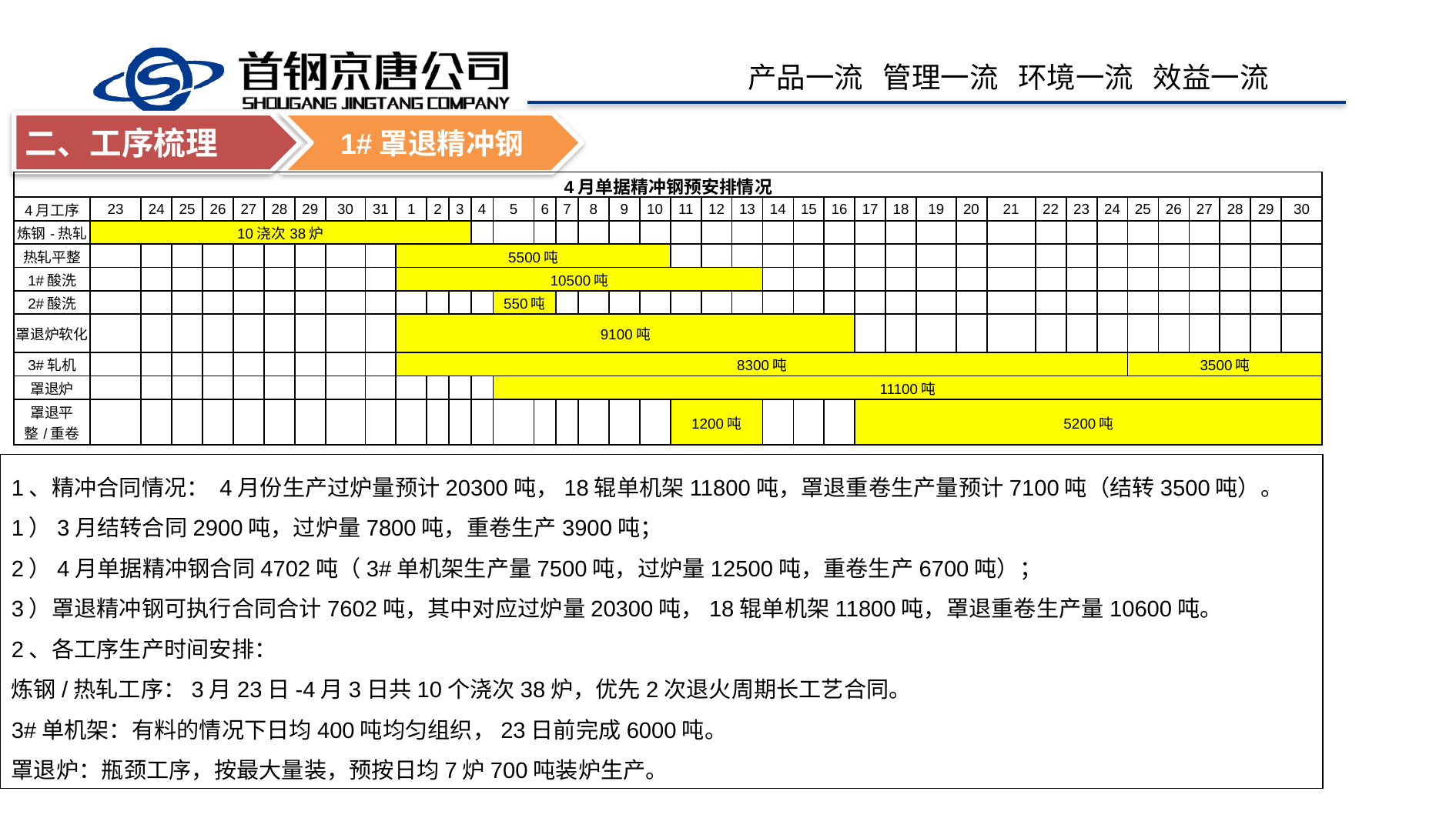

1#罩退精冲钢
二、工序梳理
| 4月单据精冲钢预安排情况 |  |  |  |  |  |  |  |  |  |  |  |  |  |  |  |  |  |  |  |  |  |  |  |  |  |  |  |  |  |  |  |  |  |  |  |  |  |  |  |
| --- | --- | --- | --- | --- | --- | --- | --- | --- | --- | --- | --- | --- | --- | --- | --- | --- | --- | --- | --- | --- | --- | --- | --- | --- | --- | --- | --- | --- | --- | --- | --- | --- | --- | --- | --- | --- | --- | --- | --- |
| 4月工序 | 23 | 24 | 25 | 26 | 27 | 28 | 29 | 30 | 31 | 1 | 2 | 3 | 4 | 5 | 6 | 7 | 8 | 9 | 10 | 11 | 12 | 13 | 14 | 15 | 16 | 17 | 18 | 19 | 20 | 21 | 22 | 23 | 24 | 25 | 26 | 27 | 28 | 29 | 30 |
| 炼钢-热轧 | 10浇次38炉 |  |  |  |  |  |  |  |  |  |  |  |  |  |  |  |  |  |  |  |  |  |  |  |  |  |  |  |  |  |  |  |  |  |  |  |  |  |  |
| 热轧平整 |  |  |  |  |  |  |  |  |  | 5500吨 |  |  |  |  |  |  |  |  |  |  |  |  |  |  |  |  |  |  |  |  |  |  |  |  |  |  |  |  |  |
| 1#酸洗 |  |  |  |  |  |  |  |  |  | 10500吨 |  |  |  |  |  |  |  |  |  |  |  |  |  |  |  |  |  |  |  |  |  |  |  |  |  |  |  |  |  |
| 2#酸洗 |  |  |  |  |  |  |  |  |  |  |  |  |  | 550吨 |  |  |  |  |  |  |  |  |  |  |  |  |  |  |  |  |  |  |  |  |  |  |  |  |  |
| 罩退炉软化 |  |  |  |  |  |  |  |  |  | 9100吨 |  |  |  |  |  |  |  |  |  |  |  |  |  |  |  |  |  |  |  |  |  |  |  |  |  |  |  |  |  |
| 3#轧机 |  |  |  |  |  |  |  |  |  | 8300吨 |  |  |  |  |  |  |  |  |  |  |  |  |  |  |  |  |  |  |  |  |  |  |  | 3500吨 |  |  |  |  |  |
| 罩退炉 |  |  |  |  |  |  |  |  |  |  |  |  |  | 11100吨 |  |  |  |  |  |  |  |  |  |  |  |  |  |  |  |  |  |  |  |  |  |  |  |  |  |
| 罩退平整/重卷 |  |  |  |  |  |  |  |  |  |  |  |  |  |  |  |  |  |  |  | 1200吨 |  |  |  |  |  | 5200吨 |  |  |  |  |  |  |  |  |  |  |  |  |  |
1、精冲合同情况： 4月份生产过炉量预计20300吨，18辊单机架11800吨，罩退重卷生产量预计7100吨（结转3500吨）。
1）3月结转合同2900吨，过炉量7800吨，重卷生产3900吨；
2）4月单据精冲钢合同4702吨（3#单机架生产量7500吨，过炉量12500吨，重卷生产6700吨）；
3）罩退精冲钢可执行合同合计7602吨，其中对应过炉量20300吨，18辊单机架11800吨，罩退重卷生产量10600吨。
2、各工序生产时间安排：
炼钢/热轧工序：3月23日-4月3日共10个浇次38炉，优先2次退火周期长工艺合同。
3#单机架：有料的情况下日均400吨均匀组织，23日前完成6000吨。
罩退炉：瓶颈工序，按最大量装，预按日均7炉700吨装炉生产。